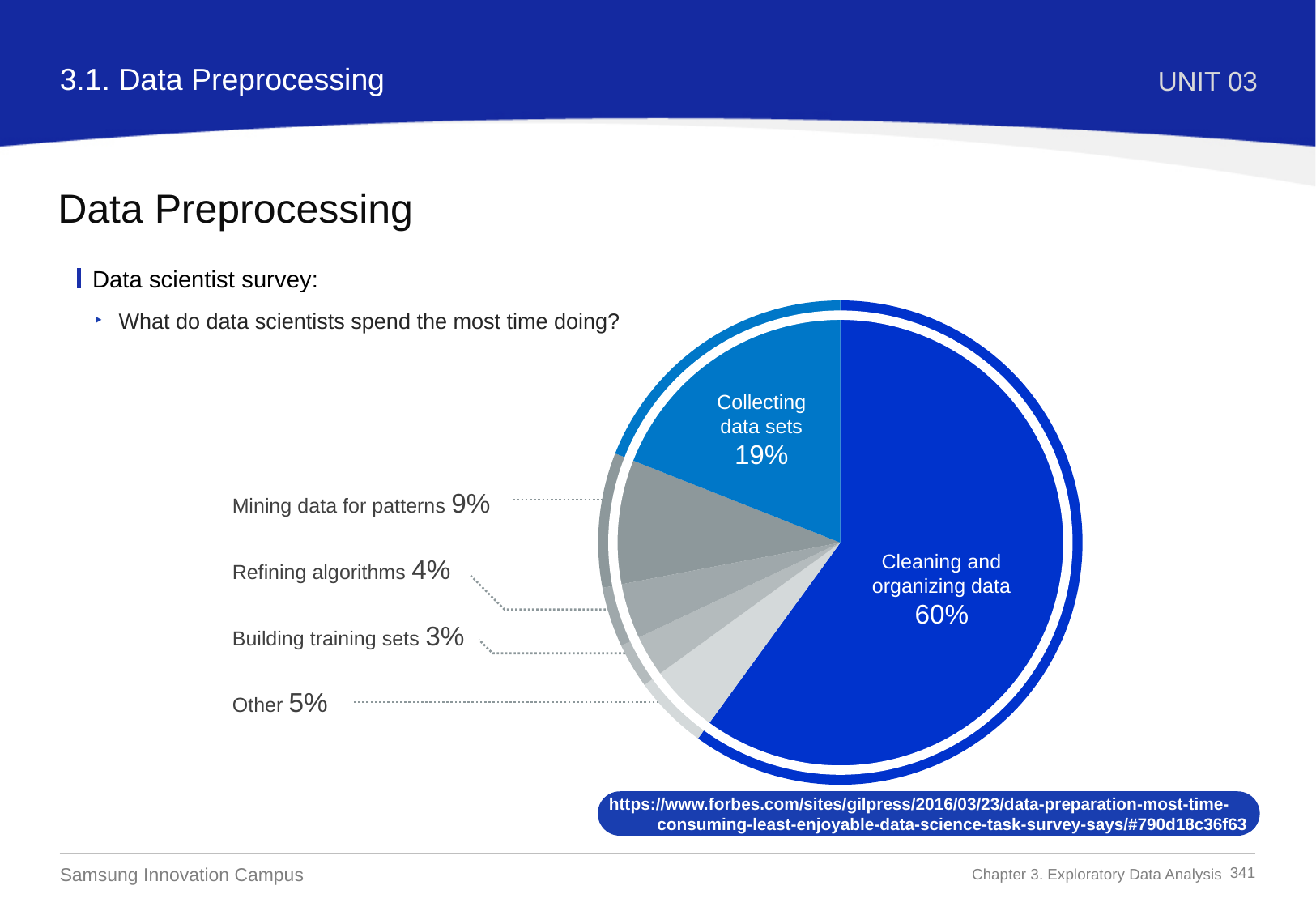

3.1. Data Preprocessing
UNIT 03
Data Preprocessing
Data scientist survey:
What do data scientists spend the most time doing?

### Chart

| Category | 판매 |
|---|---|
| Spring | 60.0 |
| Summer | 5.0 |
| Autumn | 3.0 |
Collecting data sets
19%
Mining data for patterns 9%

Refining algorithms 4%
Cleaning and organizing data
60%

Building training sets 3%

Other 5%

 https://www.forbes.com/sites/gilpress/2016/03/23/data-preparation-most-time-consuming-least-enjoyable-data-science-task-survey-says/#790d18c36f63